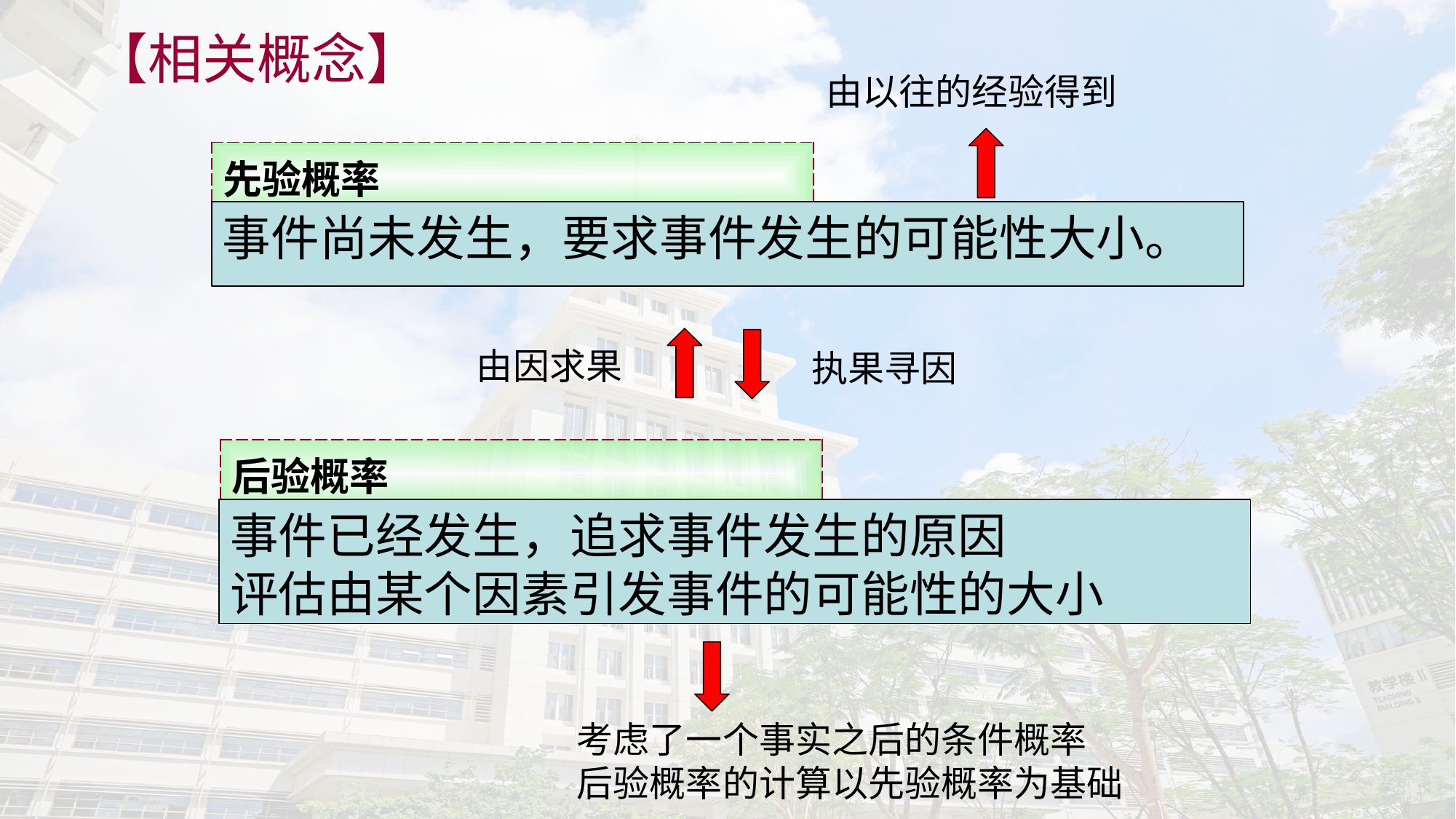

【相关概念】
由以往的经验得到

| 先验概率 |
| --- |
事件尚未发生，要求事件发生的可能性大小。

由因求果
执果寻因
| 后验概率 |
| --- |

事件已经发生，追求事件发生的原因
评估由某个因素引发事件的可能性的大小

考虑了一个事实之后的条件概率
后验概率的计算以先验概率为基础